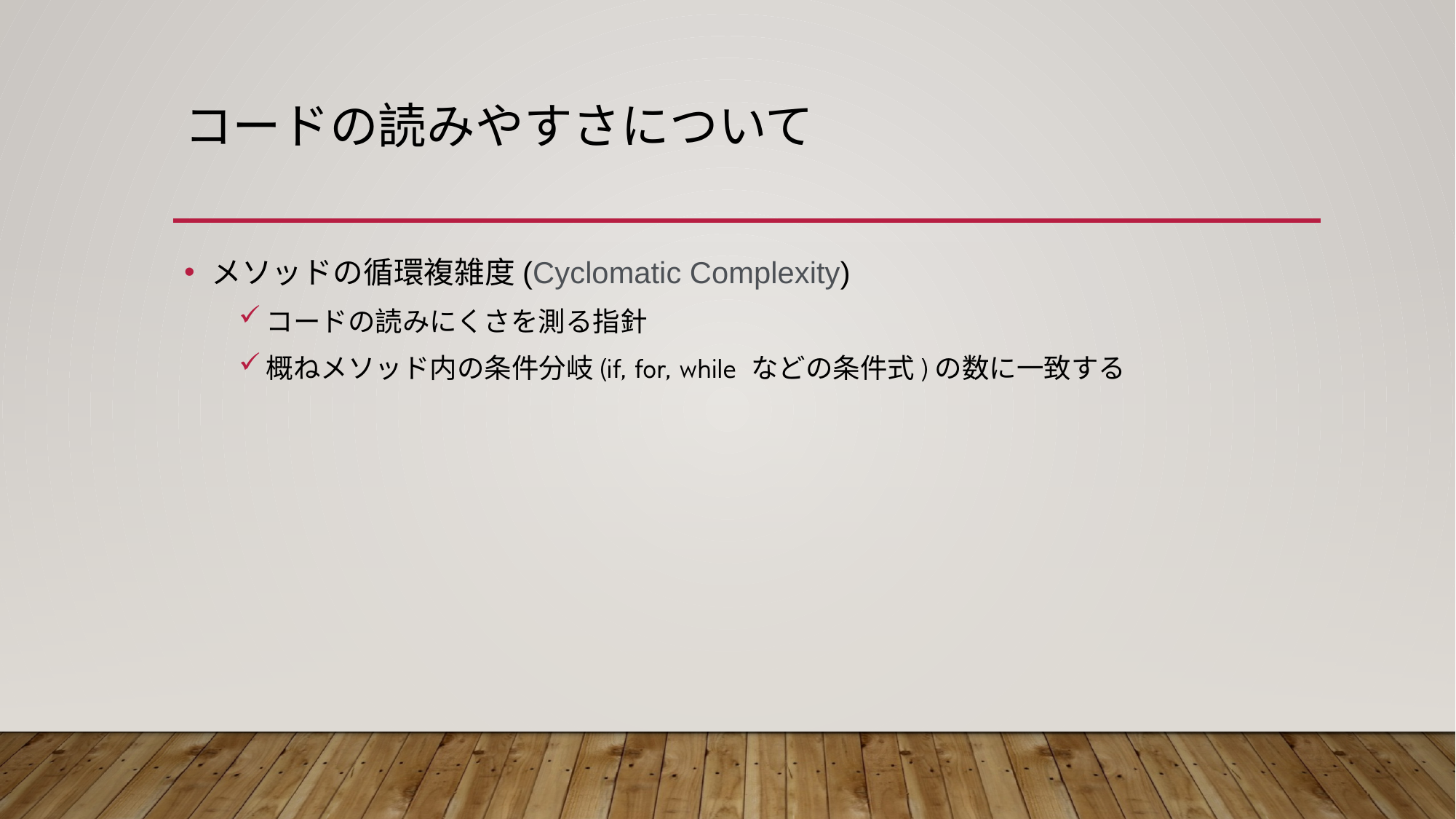

# コードの読みやすさについて
メソッドの循環複雑度(Cyclomatic Complexity)
コードの読みにくさを測る指針
概ねメソッド内の条件分岐(if, for, while などの条件式)の数に一致する